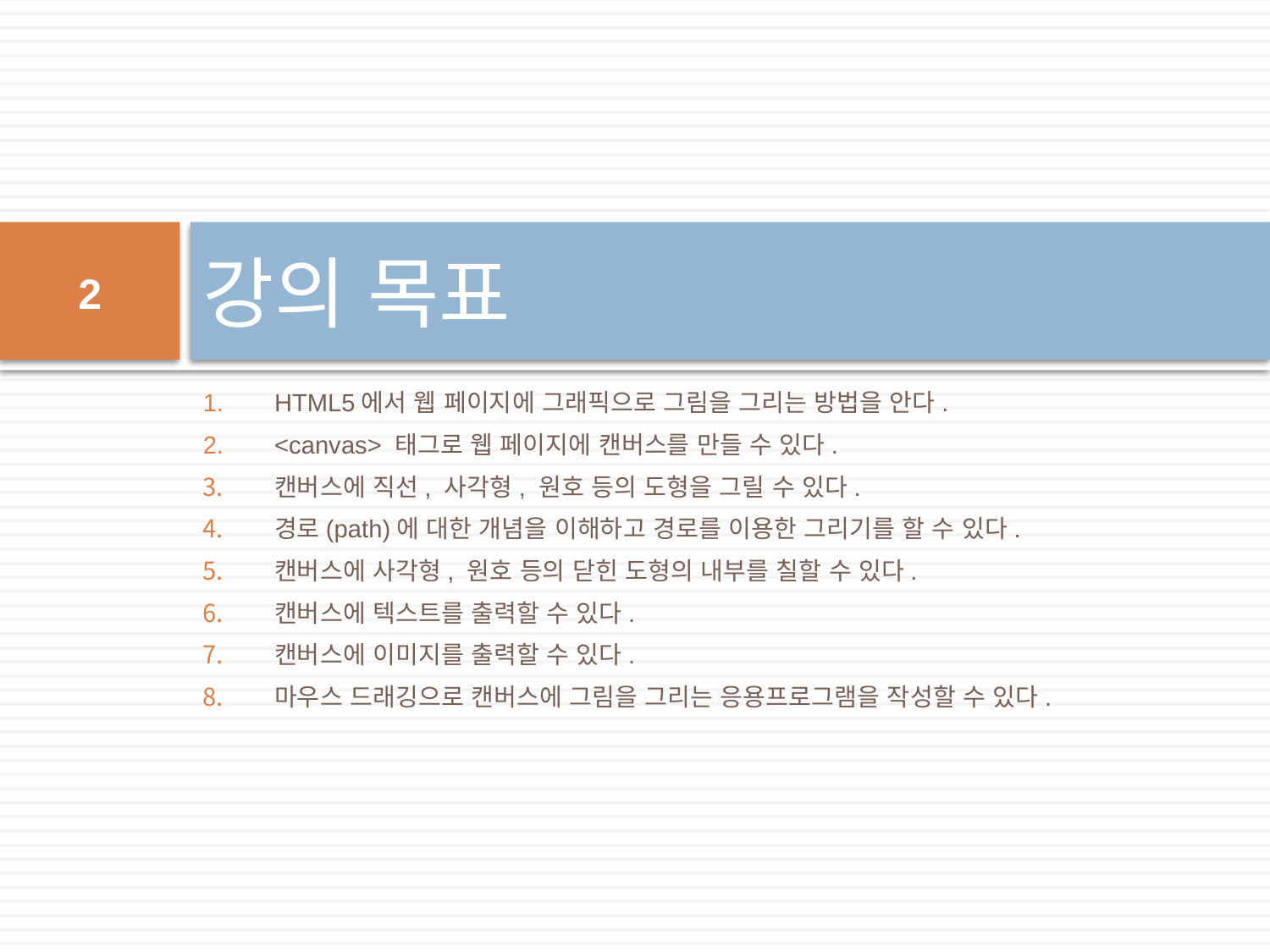

# 강의 목표
2
HTML5에서 웹 페이지에 그래픽으로 그림을 그리는 방법을 안다.
<canvas> 태그로 웹 페이지에 캔버스를 만들 수 있다.
캔버스에 직선, 사각형, 원호 등의 도형을 그릴 수 있다.
경로(path)에 대한 개념을 이해하고 경로를 이용한 그리기를 할 수 있다.
캔버스에 사각형, 원호 등의 닫힌 도형의 내부를 칠할 수 있다.
캔버스에 텍스트를 출력할 수 있다.
캔버스에 이미지를 출력할 수 있다.
마우스 드래깅으로 캔버스에 그림을 그리는 응용프로그램을 작성할 수 있다.